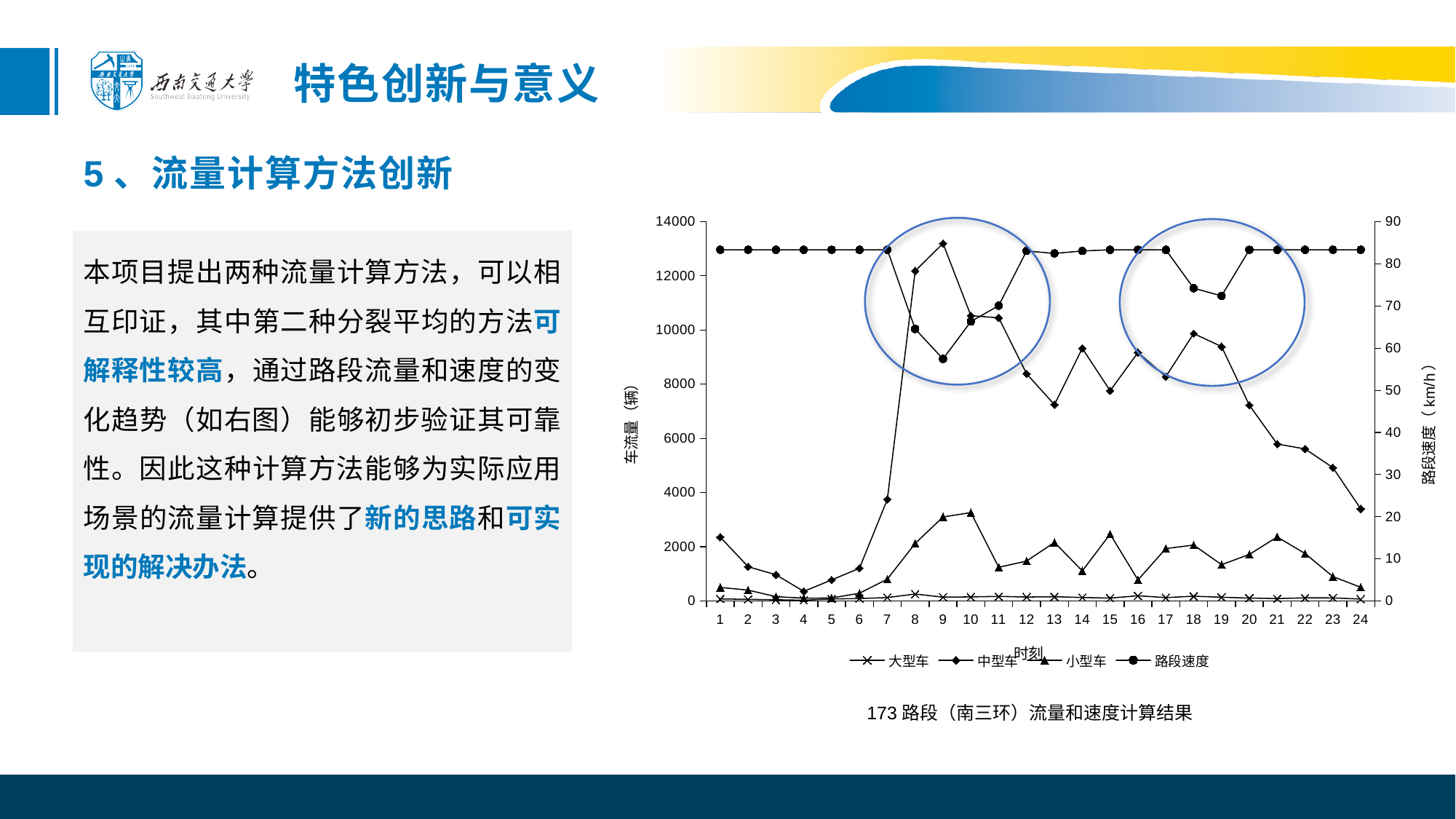

特色创新与意义
5、流量计算方法创新

### Chart

| Category | 大型车 | 中型车 | 小型车 | 路段速度 |
|---|---|---|---|---|
本项目提出两种流量计算方法，可以相互印证，其中第二种分裂平均的方法可解释性较高，通过路段流量和速度的变化趋势（如右图）能够初步验证其可靠性。因此这种计算方法能够为实际应用场景的流量计算提供了新的思路和可实现的解决办法。
173路段（南三环）流量和速度计算结果